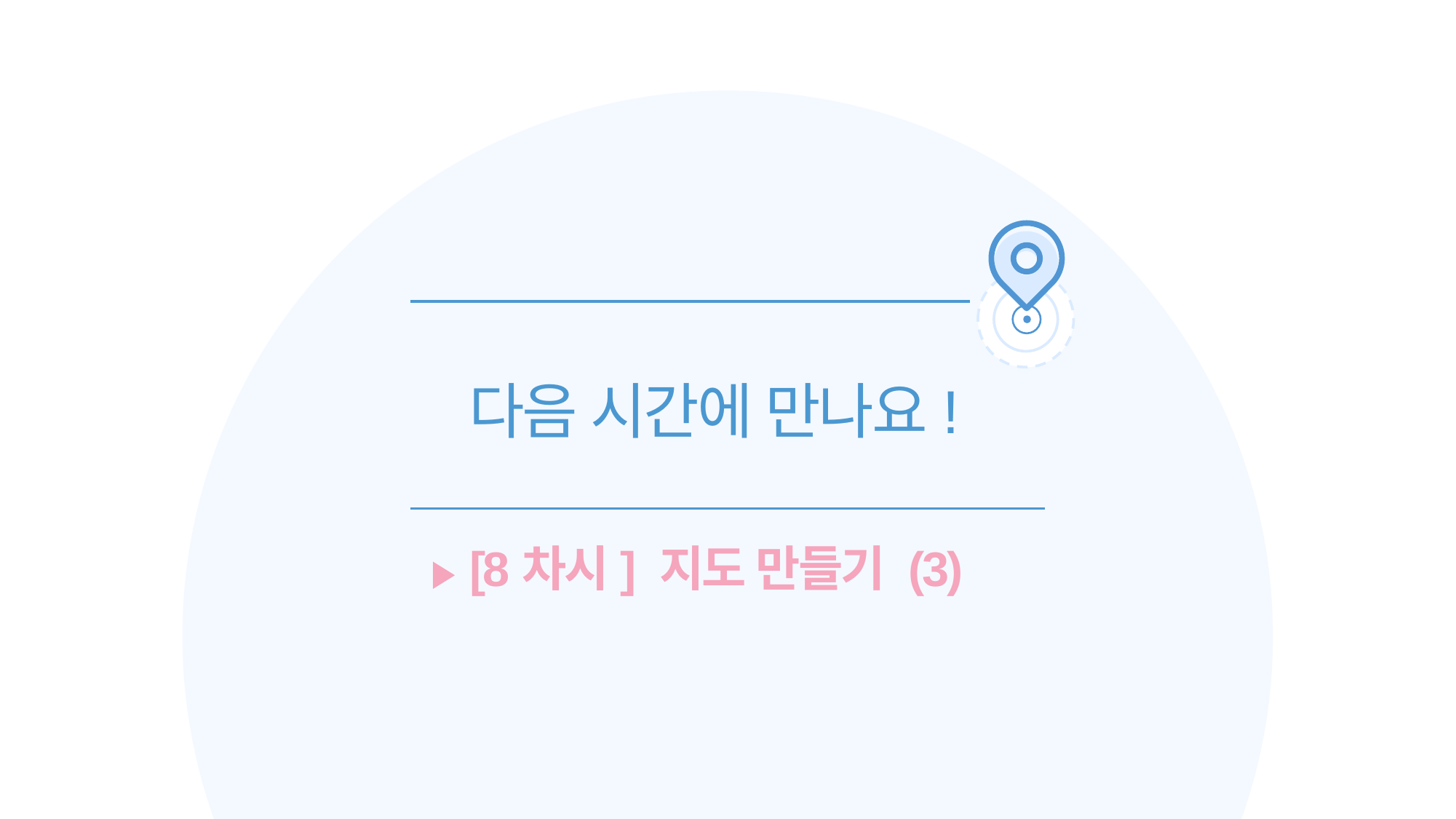

다음 시간에 만나요!
 ▶︎ [8차시] 지도 만들기 (3)